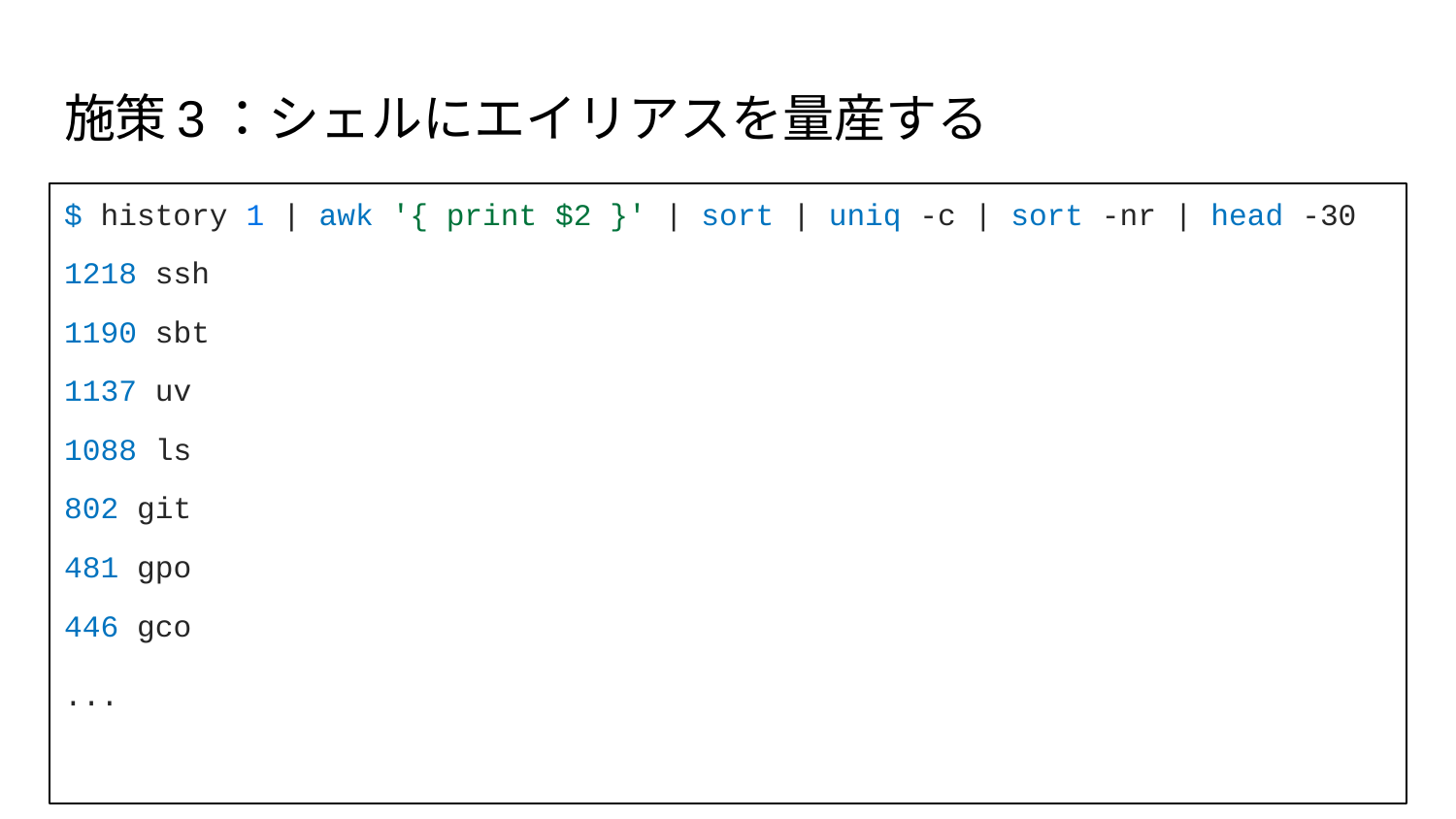

# 施策3：シェルにエイリアスを量産する

$ history 1 | awk '{ print $2 }' | sort | uniq -c | sort -nr | head -30
1218 ssh
1190 sbt
1137 uv
1088 ls
802 git
481 gpo
446 gco
...